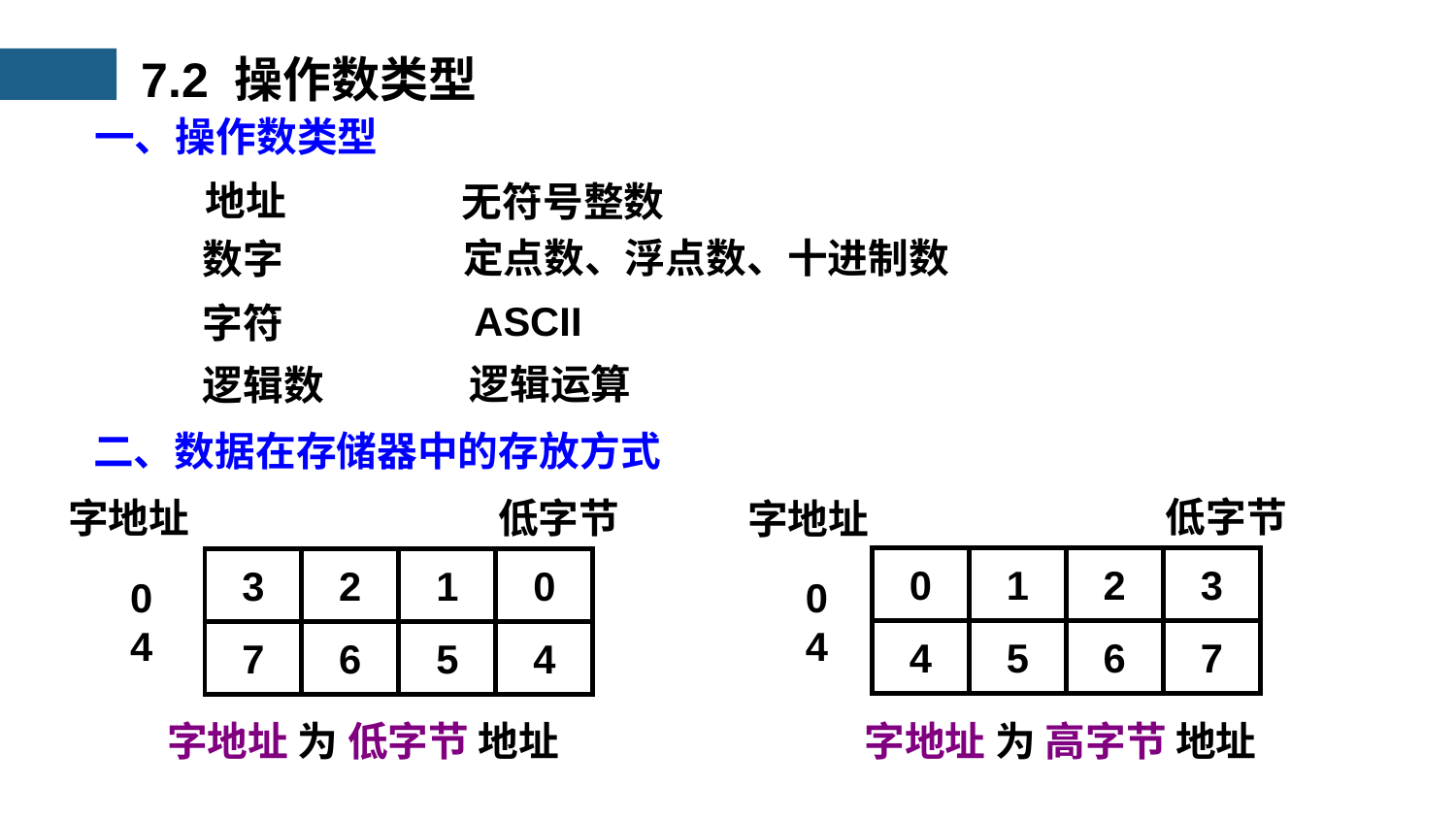

7.2 操作数类型
一、操作数类型
地址
数字
字符
逻辑数
无符号整数
定点数、浮点数、十进制数
ASCII
逻辑运算
二、数据在存储器中的存放方式
低字节
字地址
0
1
2
3
0
4
4
5
6
7
字地址
3
2
1
0
0
4
7
6
5
4
低字节
字地址 为 低字节 地址
字地址 为 高字节 地址